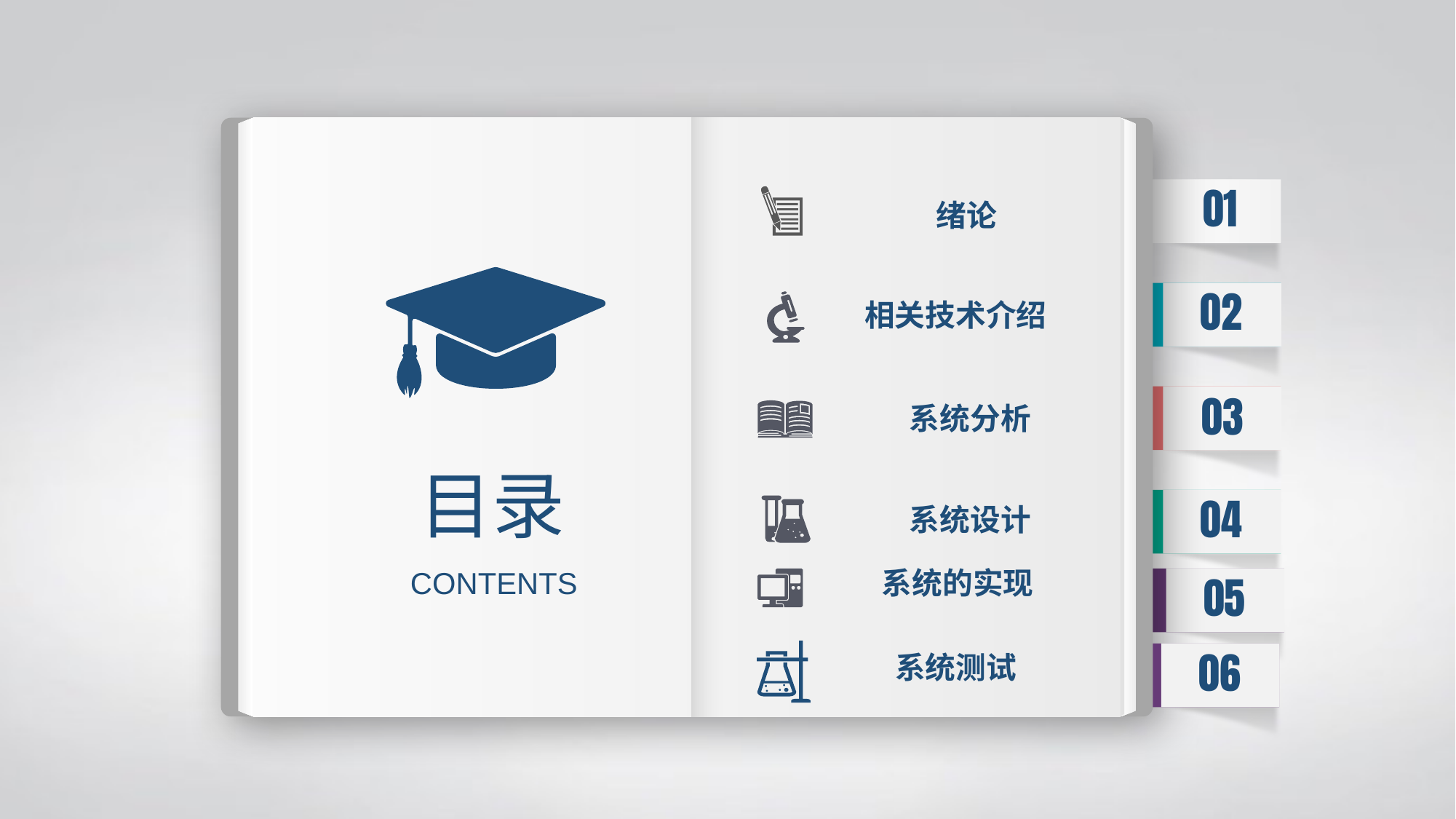

01

绪论

02

相关技术介绍

03

系统分析

目录
CONTENTS

04

系统设计

系统的实现

05

06

系统测试